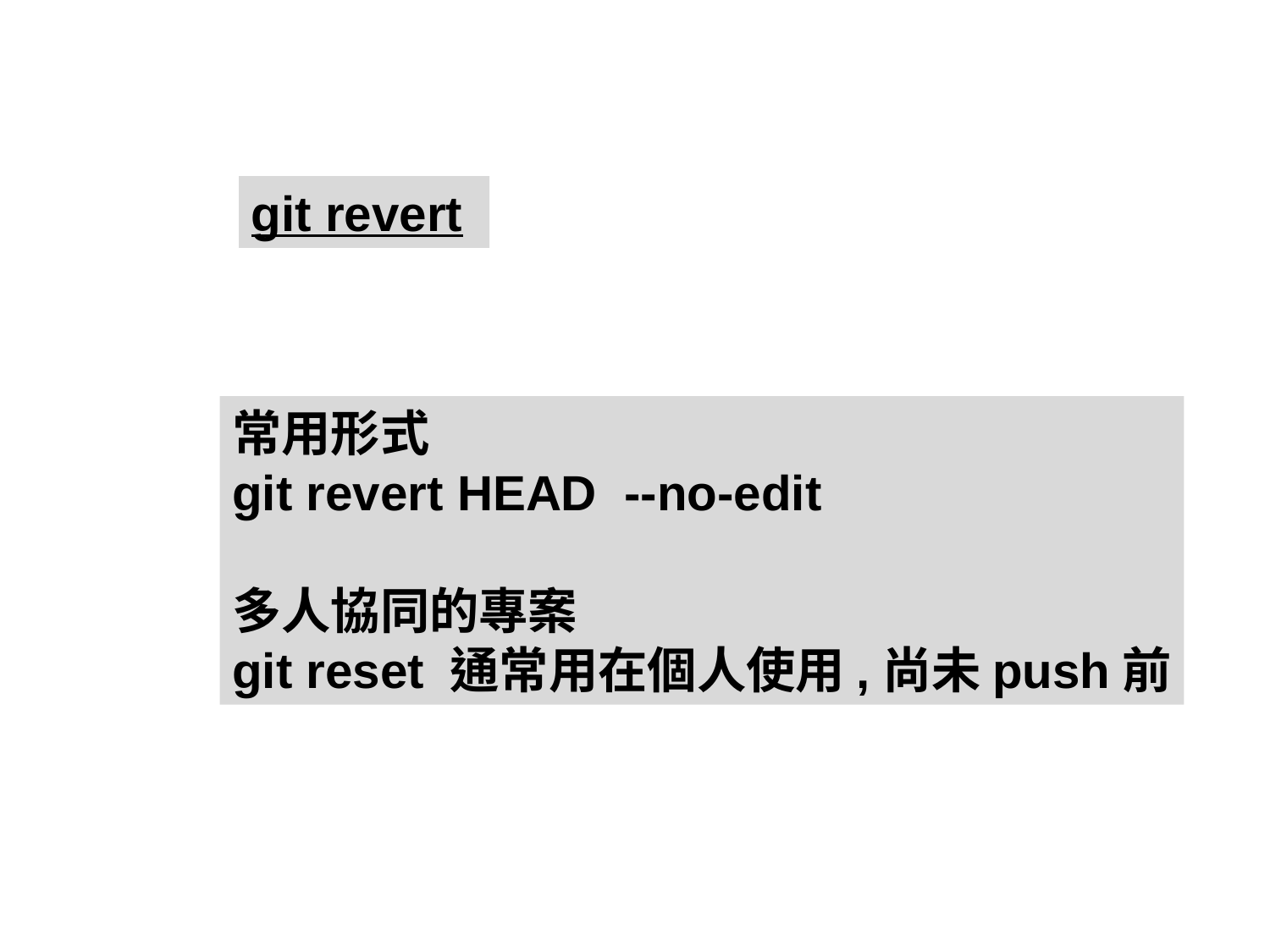

git revert
常用形式
git revert HEAD  --no-edit

多人協同的專案
git reset 通常用在個人使用,尚未push前